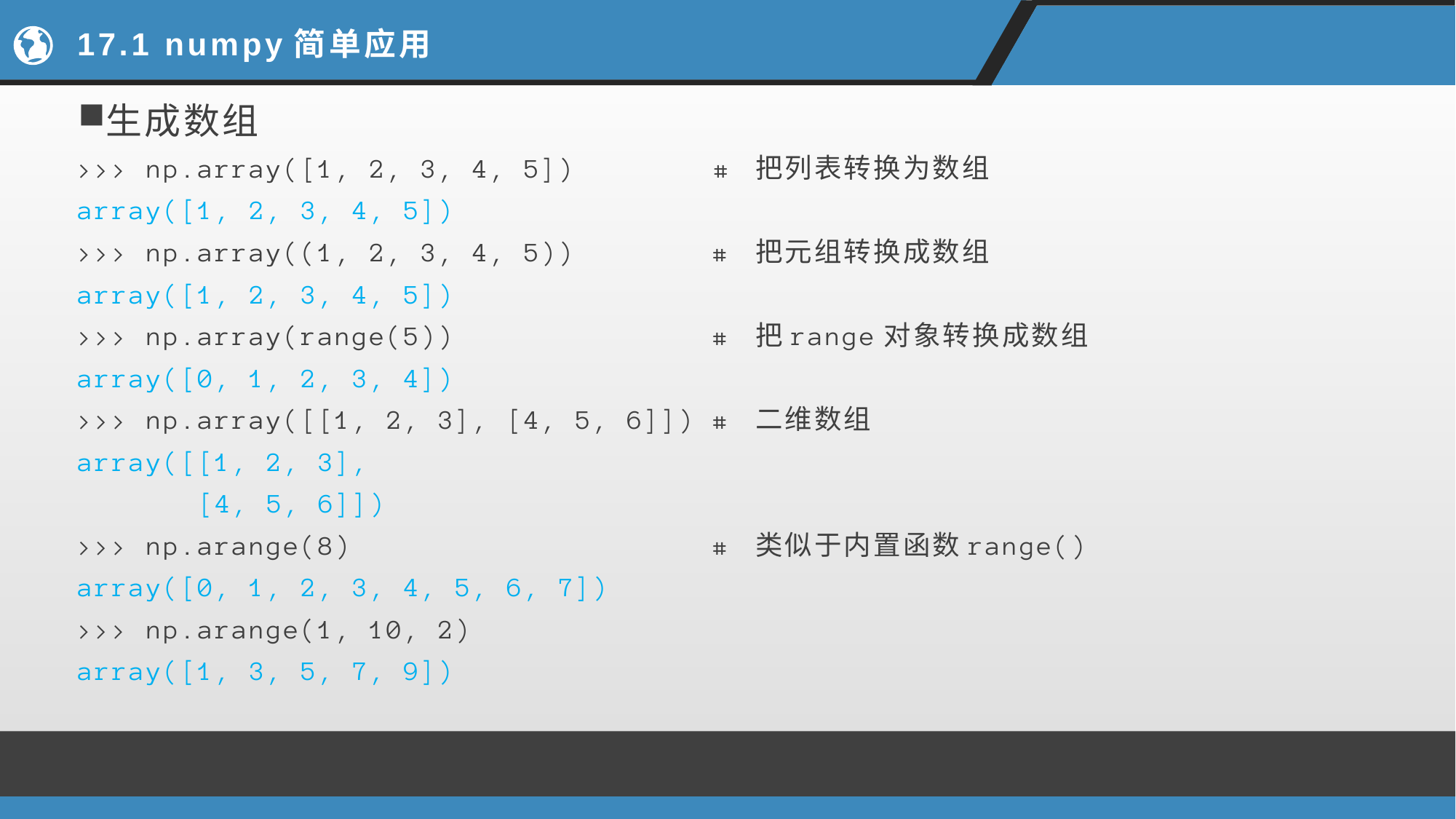

# 17.1 numpy简单应用

生成数组
>>> np.array([1, 2, 3, 4, 5])        # 把列表转换为数组
array([1, 2, 3, 4, 5])
>>> np.array((1, 2, 3, 4, 5))        # 把元组转换成数组
array([1, 2, 3, 4, 5])
>>> np.array(range(5))               # 把range对象转换成数组
array([0, 1, 2, 3, 4])
>>> np.array([[1, 2, 3], [4, 5, 6]]) # 二维数组
array([[1, 2, 3],
       [4, 5, 6]])
>>> np.arange(8)                     # 类似于内置函数range()
array([0, 1, 2, 3, 4, 5, 6, 7])
>>> np.arange(1, 10, 2)
array([1, 3, 5, 7, 9])